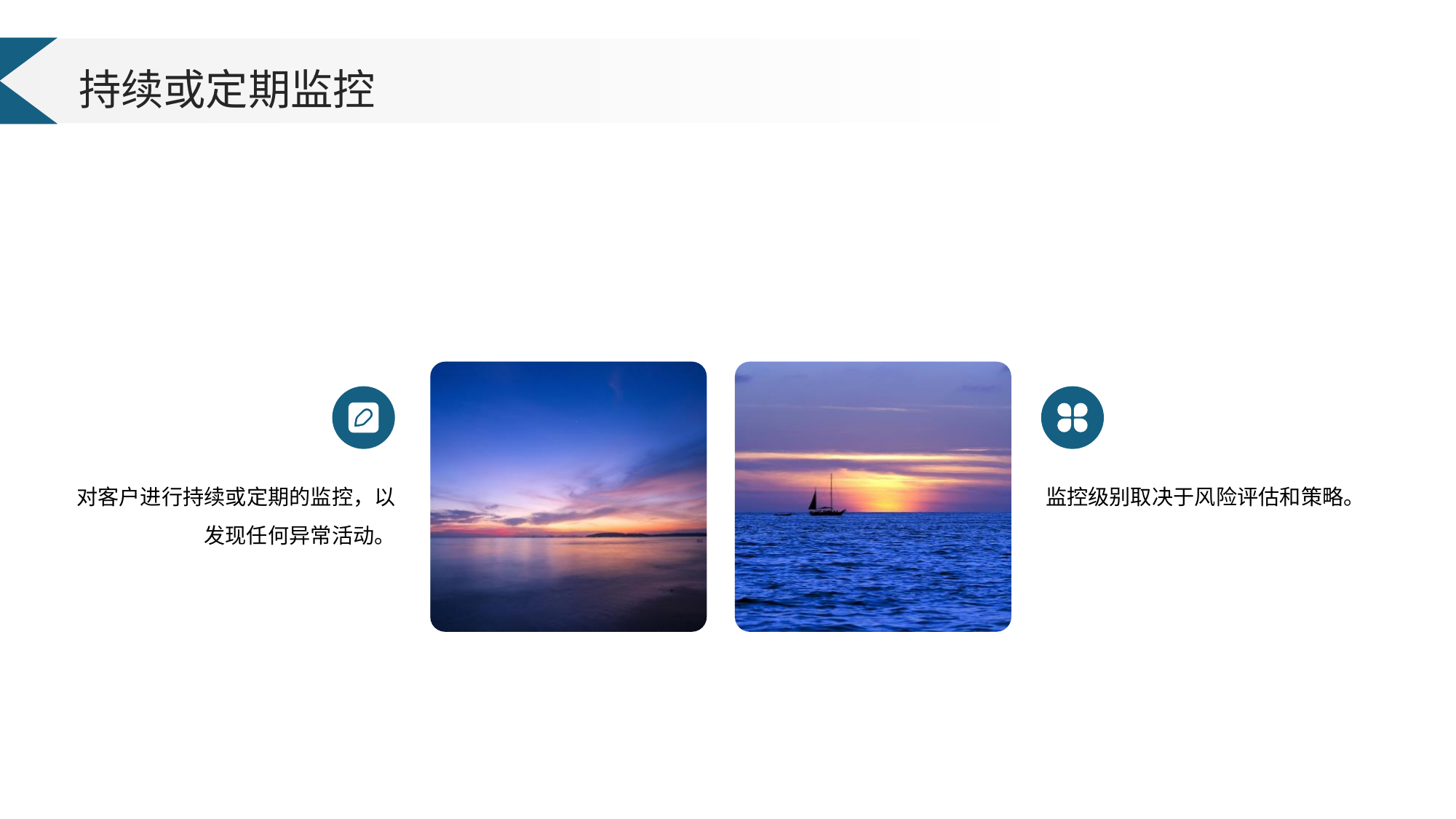

持续或定期监控

对客户进行持续或定期的监控，以发现任何异常活动。
监控级别取决于风险评估和策略。